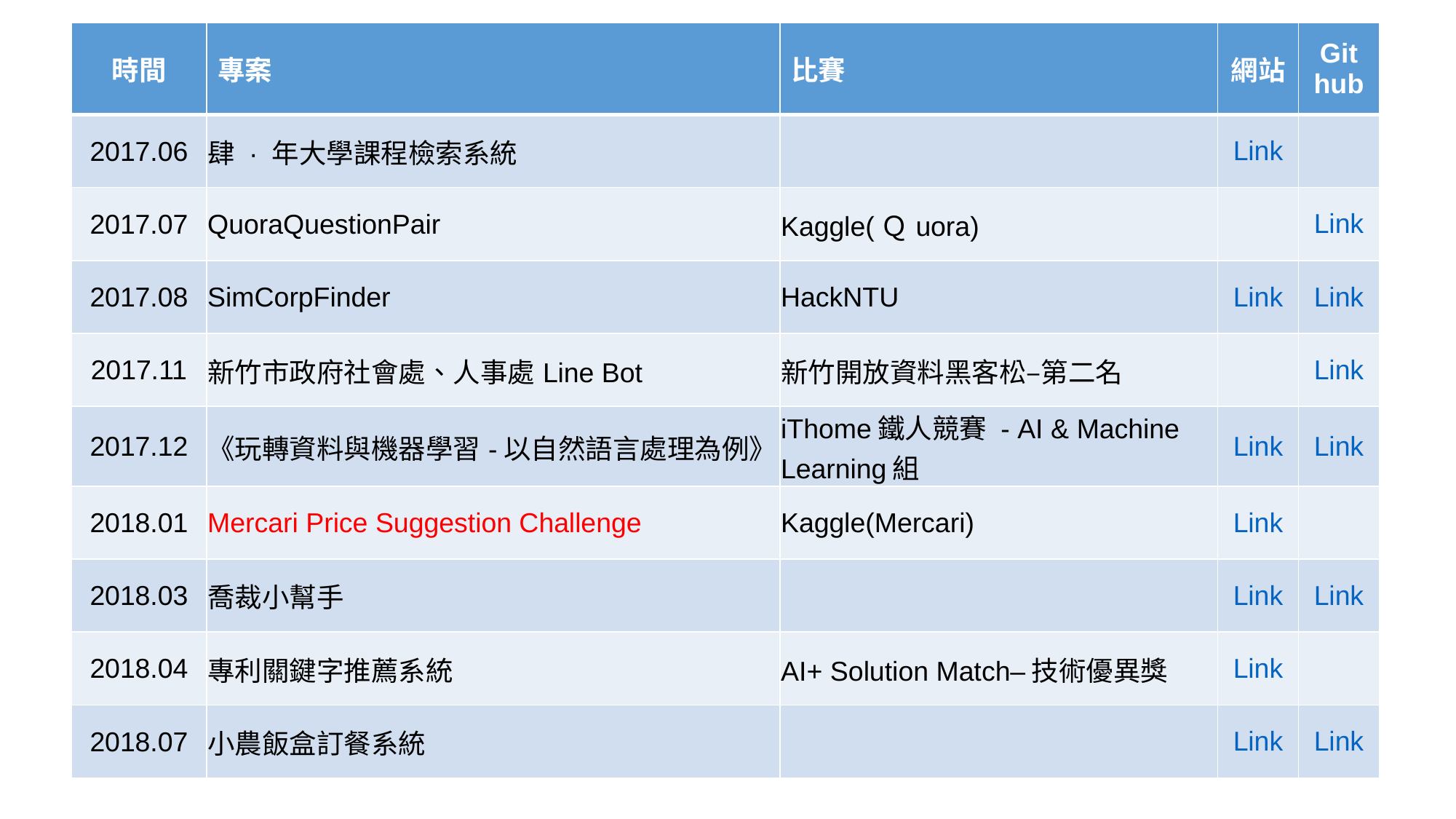

| 時間 | 專案 | 比賽 | 網站 | Git hub |
| --- | --- | --- | --- | --- |
| 2017.06 | 肆 · 年大學課程檢索系統 |  | Link |  |
| 2017.07 | QuoraQuestionPair | Kaggle(Ｑuora) |  | Link |
| 2017.08 | SimCorpFinder | HackNTU | Link | Link |
| 2017.11 | 新竹市政府社會處、人事處Line Bot | 新竹開放資料黑客松–第二名 |  | Link |
| 2017.12 | 《玩轉資料與機器學習-以自然語言處理為例》 | iThome鐵人競賽 - AI & Machine Learning組 | Link | Link |
| 2018.01 | Mercari Price Suggestion Challenge | Kaggle(Mercari) | Link |  |
| 2018.03 | 喬裁小幫手 |  | Link | Link |
| 2018.04 | 專利關鍵字推薦系統 | AI+ Solution Match–技術優異獎 | Link |  |
| 2018.07 | 小農飯盒訂餐系統 |  | Link | Link |